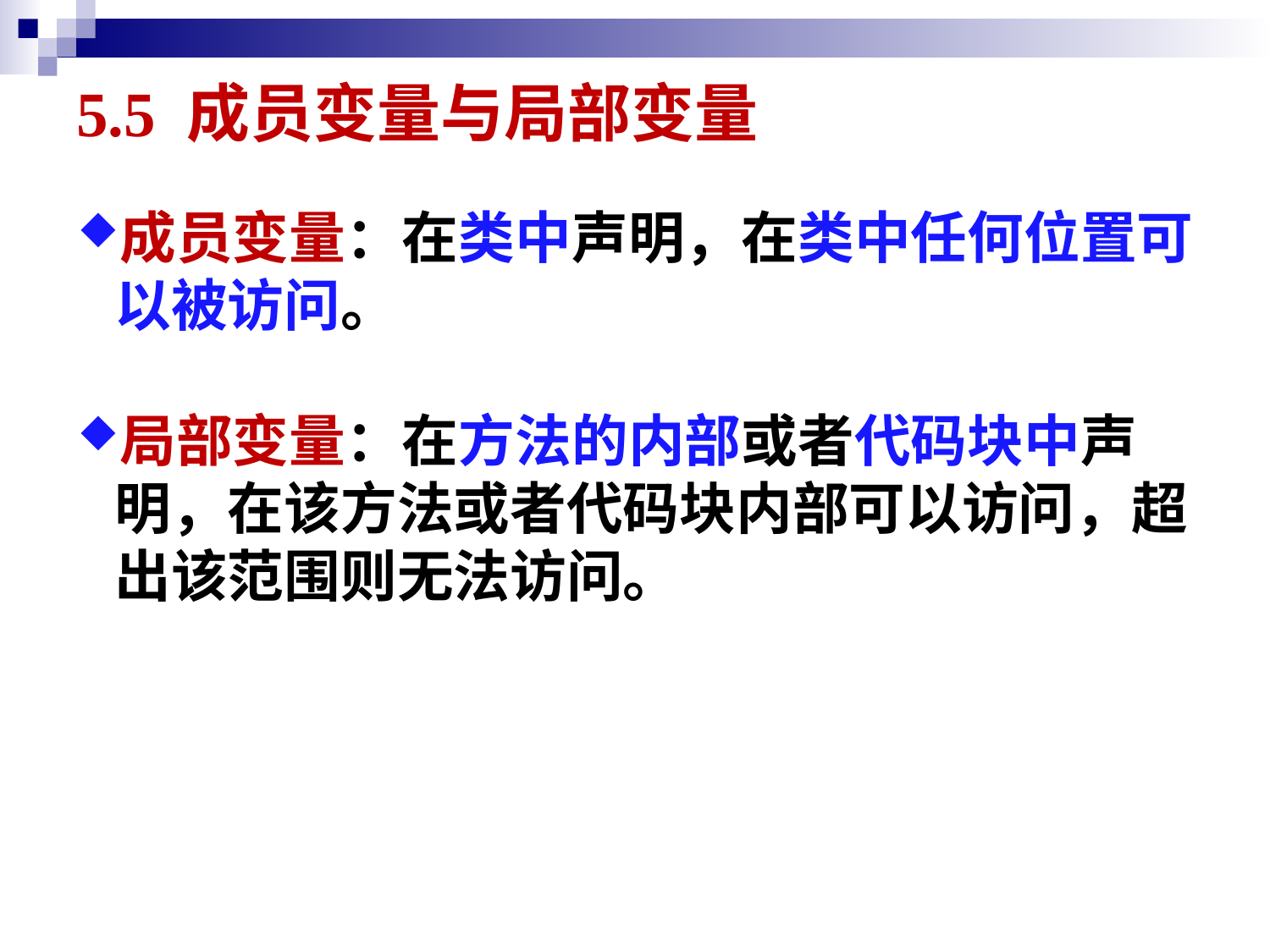

# 5.5 成员变量与局部变量
成员变量：在类中声明，在类中任何位置可以被访问。

局部变量：在方法的内部或者代码块中声明，在该方法或者代码块内部可以访问，超出该范围则无法访问。